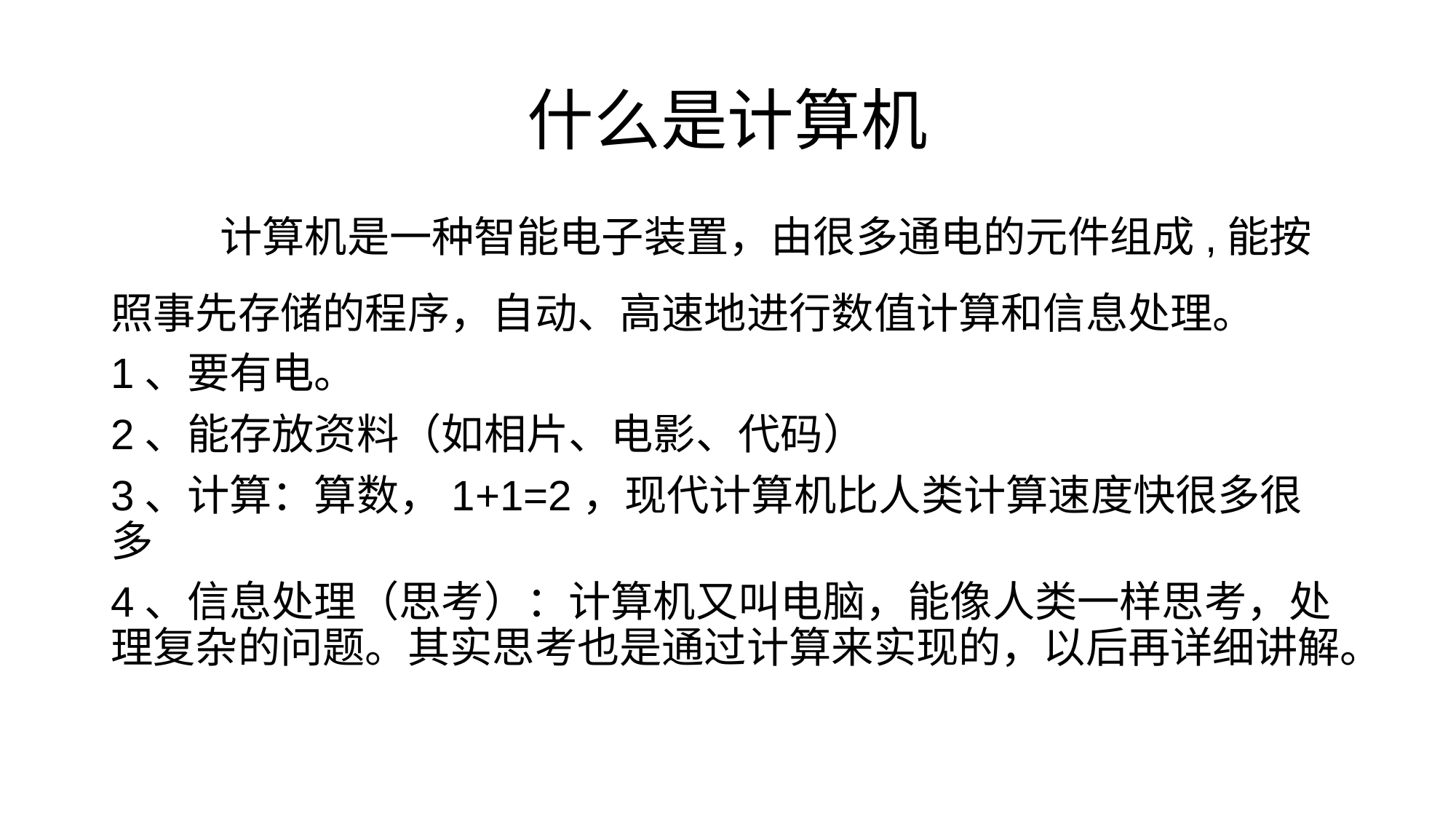

# 什么是计算机
	计算机是一种智能电子装置，由很多通电的元件组成,能按照事先存储的程序，自动、高速地进行数值计算和信息处理。
1、要有电。
2、能存放资料（如相片、电影、代码）
3、计算：算数，1+1=2，现代计算机比人类计算速度快很多很多
4、信息处理（思考）：计算机又叫电脑，能像人类一样思考，处理复杂的问题。其实思考也是通过计算来实现的，以后再详细讲解。